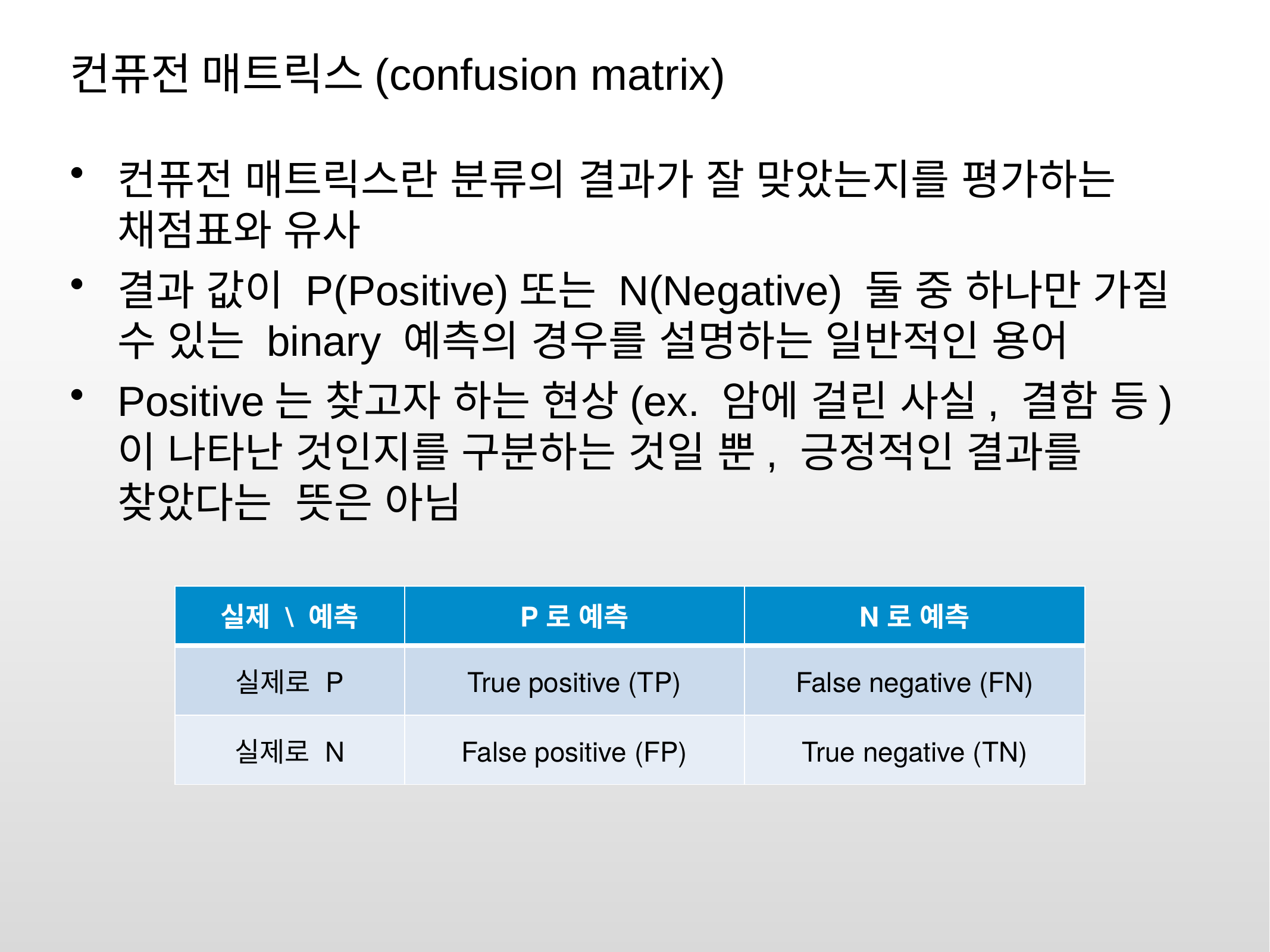

# 컨퓨전 매트릭스(confusion matrix)
컨퓨전 매트릭스란 분류의 결과가 잘 맞았는지를 평가하는 채점표와 유사
결과 값이 P(Positive)또는 N(Negative) 둘 중 하나만 가질 수 있는 binary 예측의 경우를 설명하는 일반적인 용어
Positive는 찾고자 하는 현상(ex. 암에 걸린 사실, 결함 등)이 나타난 것인지를 구분하는 것일 뿐, 긍정적인 결과를 찾았다는  뜻은 아님
| 실제 \ 예측 | P로 예측 | N로 예측 |
| --- | --- | --- |
| 실제로 P | True positive (TP) | False negative (FN) |
| 실제로 N | False positive (FP) | True negative (TN) |
208